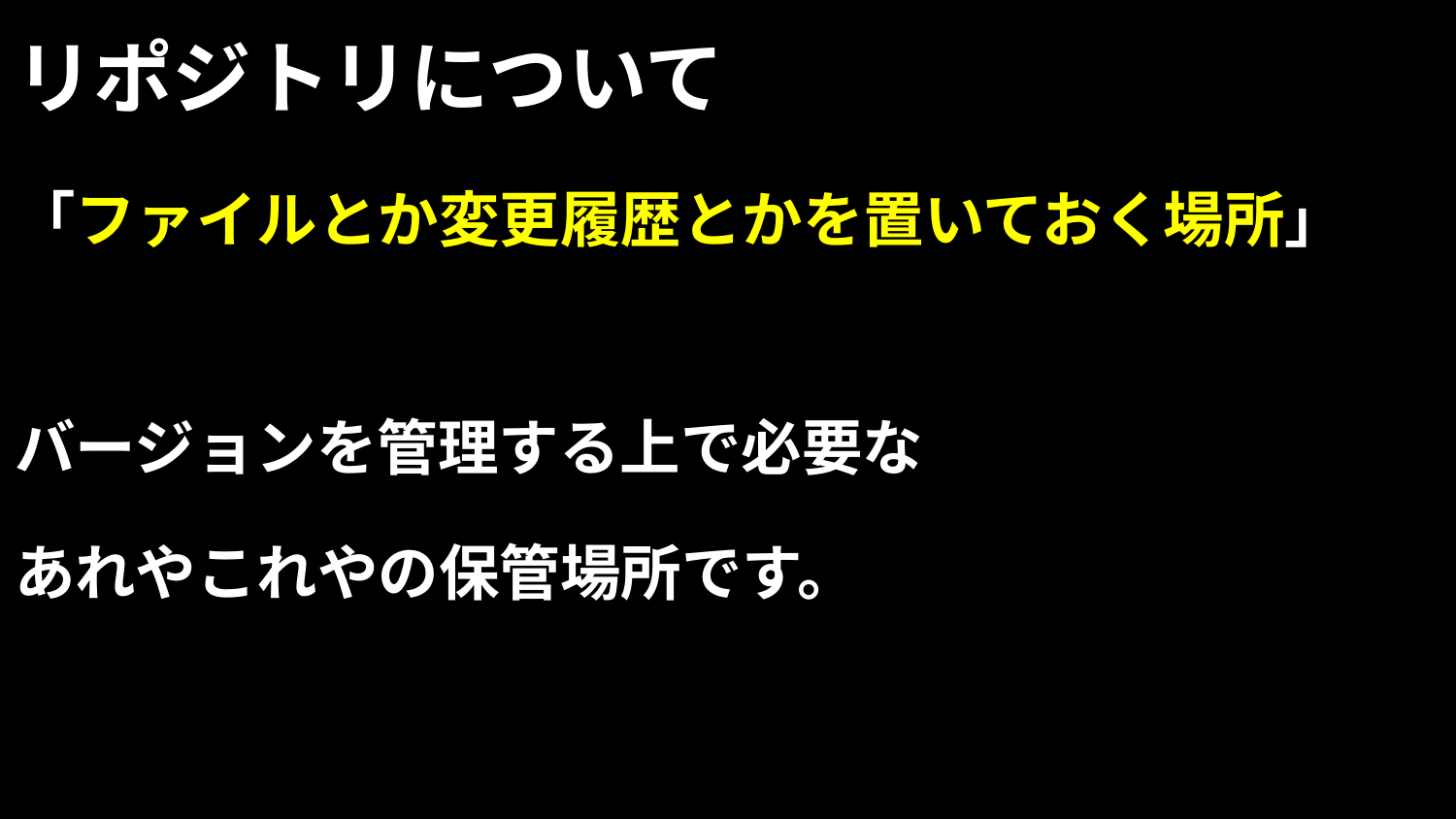

# リポジトリについて
「ファイルとか変更履歴とかを置いておく場所」

バージョンを管理する上で必要な
あれやこれやの保管場所です。